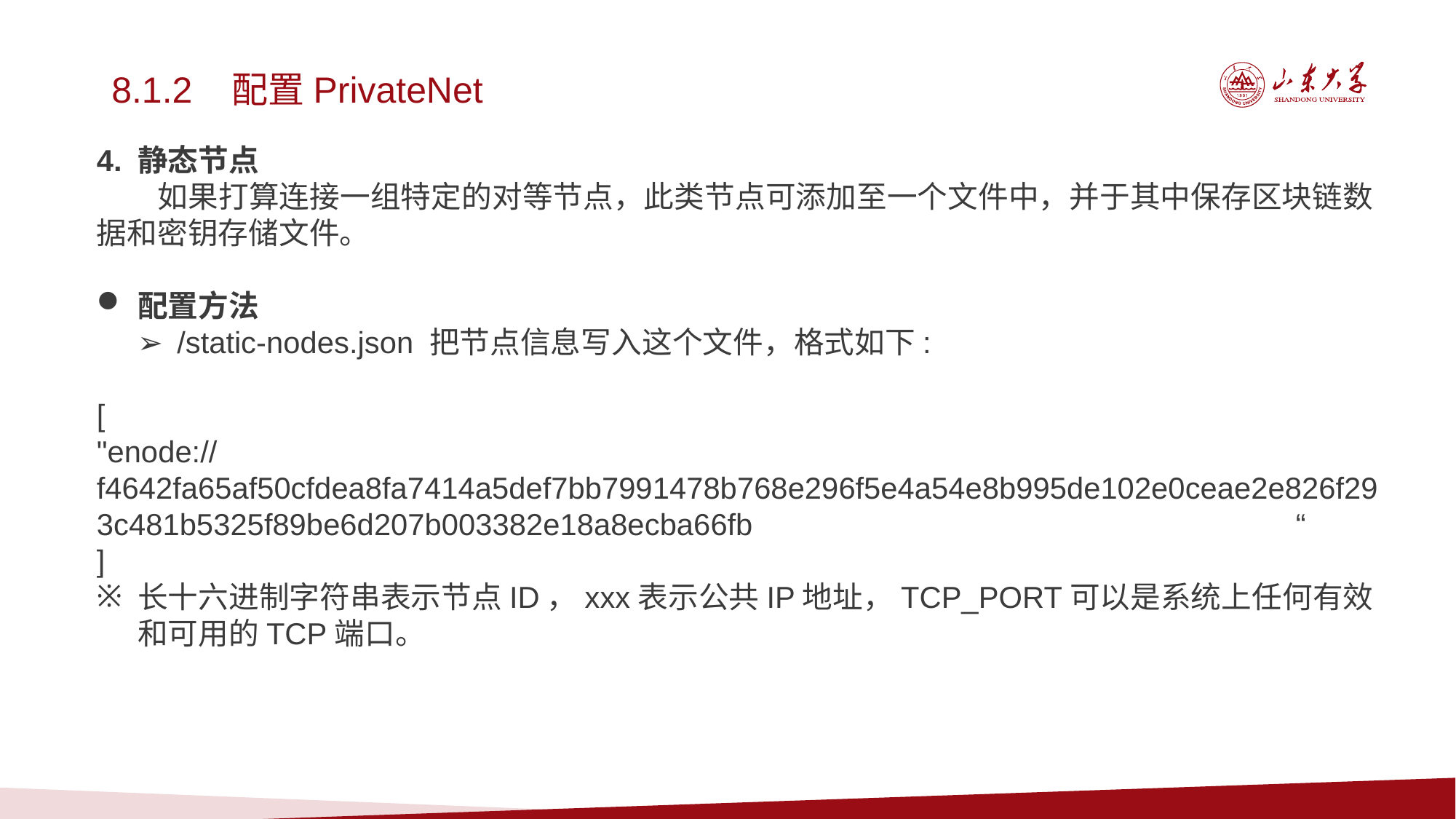

8.1.2   配置PrivateNet
4. 静态节点
        如果打算连接一组特定的对等节点，此类节点可添加至一个文件中，并于其中保存区块链数据和密钥存储文件。

配置方法 
➢ /static-nodes.json 把节点信息写入这个文件，格式如下:

[
"enode://
f4642fa65af50cfdea8fa7414a5def7bb7991478b768e296f5e4a54e8b995de102e0ceae2e826f293c481b5325f89be6d207b003382e18a8ecba66fb af6416c0@xxx.xxx.xxx.xxx:TCP_PORT“
]
长十六进制字符串表示节点ID，xxx表示公共IP地址，TCP_PORT可以是系统上任何有效和可用的TCP端口。